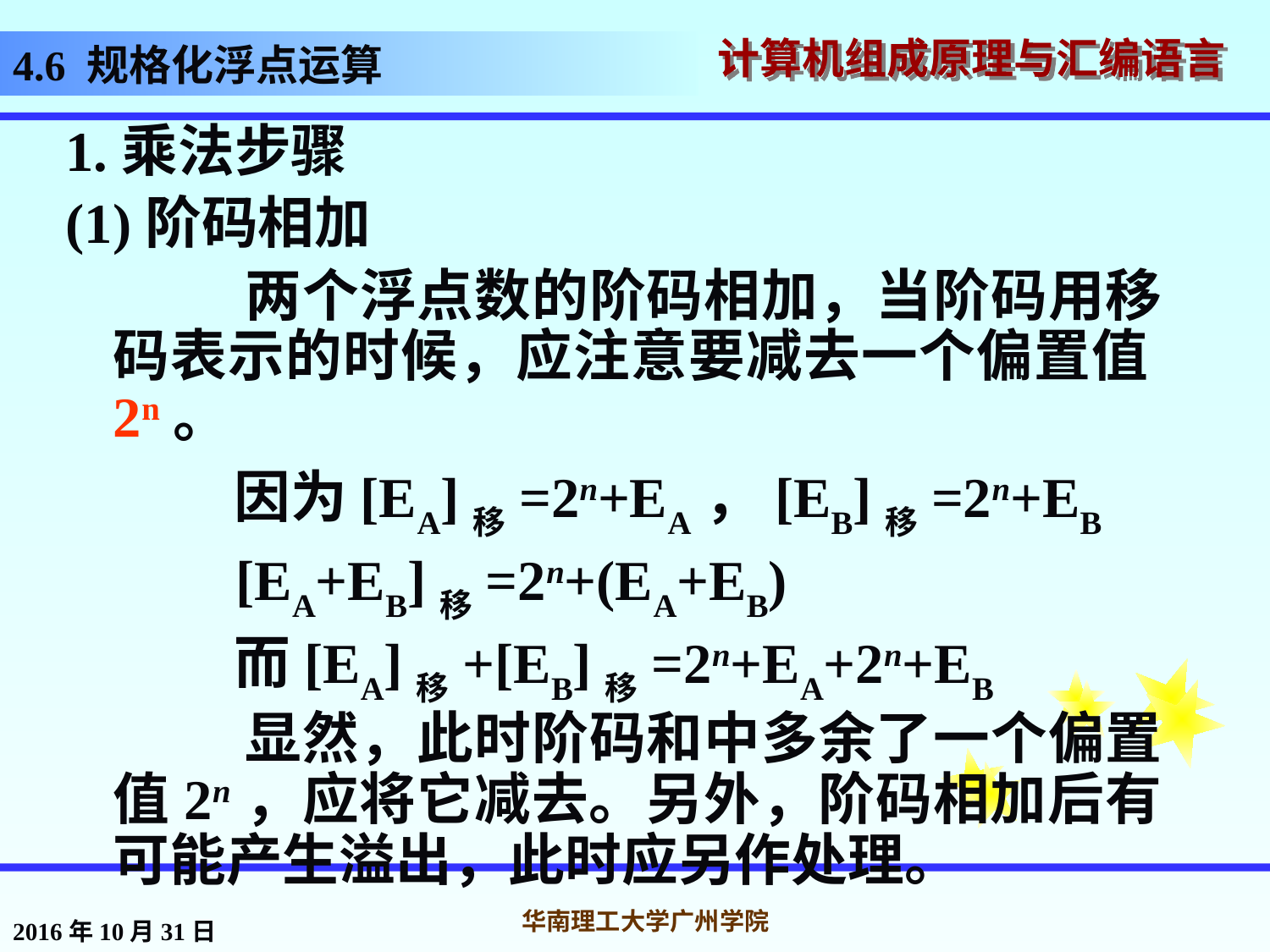

# 4.6 规格化浮点运算
1.乘法步骤
(1)阶码相加
            两个浮点数的阶码相加，当阶码用移码表示的时候，应注意要减去一个偏置值2n。
            因为[EA]移=2n+EA，[EB]移=2n+EB
            [EA+EB]移=2n+(EA+EB)
            而[EA]移+[EB]移=2n+EA+2n+EB
            显然，此时阶码和中多余了一个偏置值2n，应将它减去。另外，阶码相加后有可能产生溢出，此时应另作处理。
2016年10月31日
华南理工大学广州学院